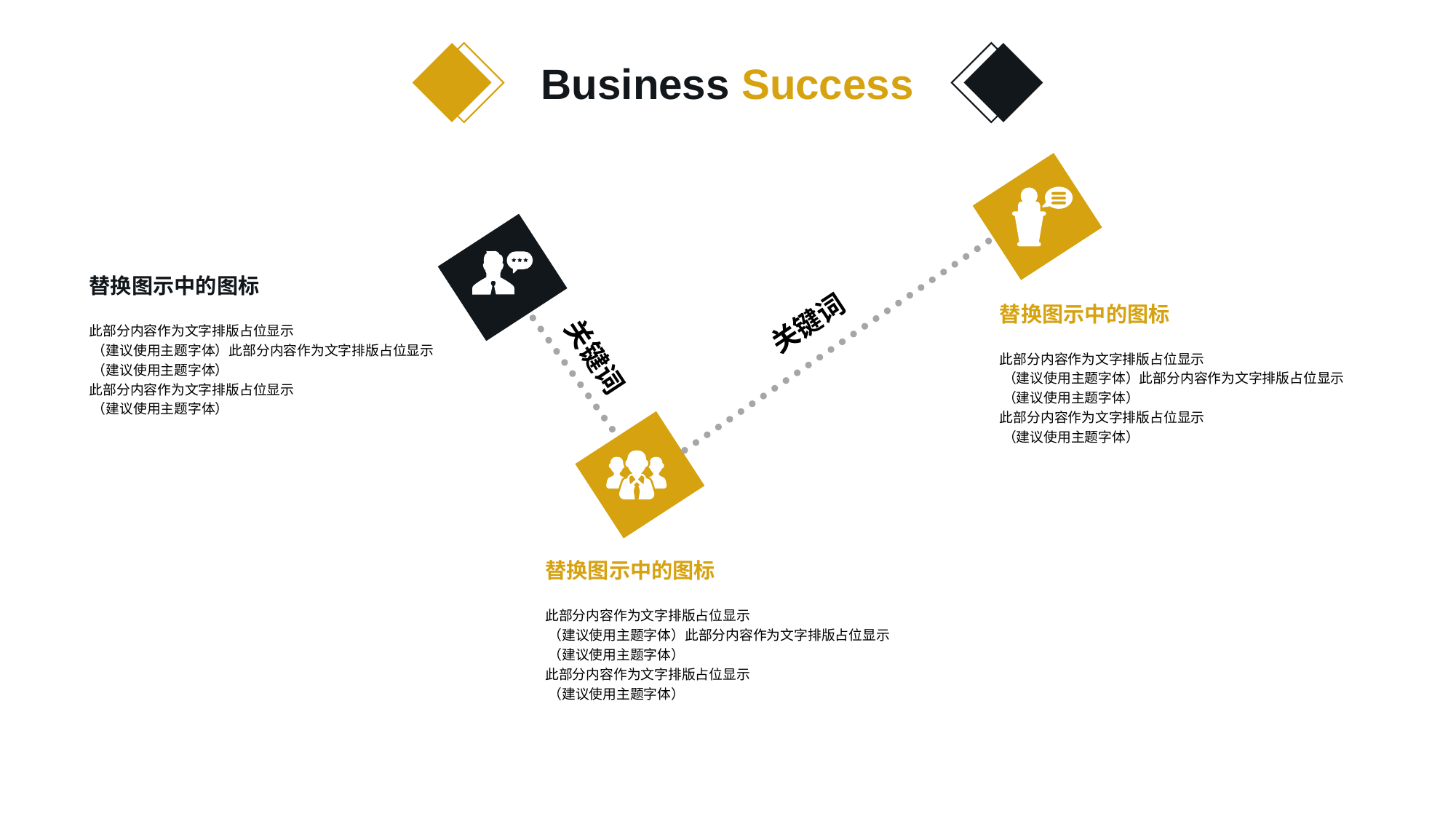

Business Success

替换图示中的图标
此部分内容作为文字排版占位显示
 （建议使用主题字体）此部分内容作为文字排版占位显示
 （建议使用主题字体）
此部分内容作为文字排版占位显示
 （建议使用主题字体）

替换图示中的图标
此部分内容作为文字排版占位显示
 （建议使用主题字体）此部分内容作为文字排版占位显示
 （建议使用主题字体）
此部分内容作为文字排版占位显示
 （建议使用主题字体）

关键词

关键词

替换图示中的图标
此部分内容作为文字排版占位显示
 （建议使用主题字体）此部分内容作为文字排版占位显示
 （建议使用主题字体）
此部分内容作为文字排版占位显示
 （建议使用主题字体）